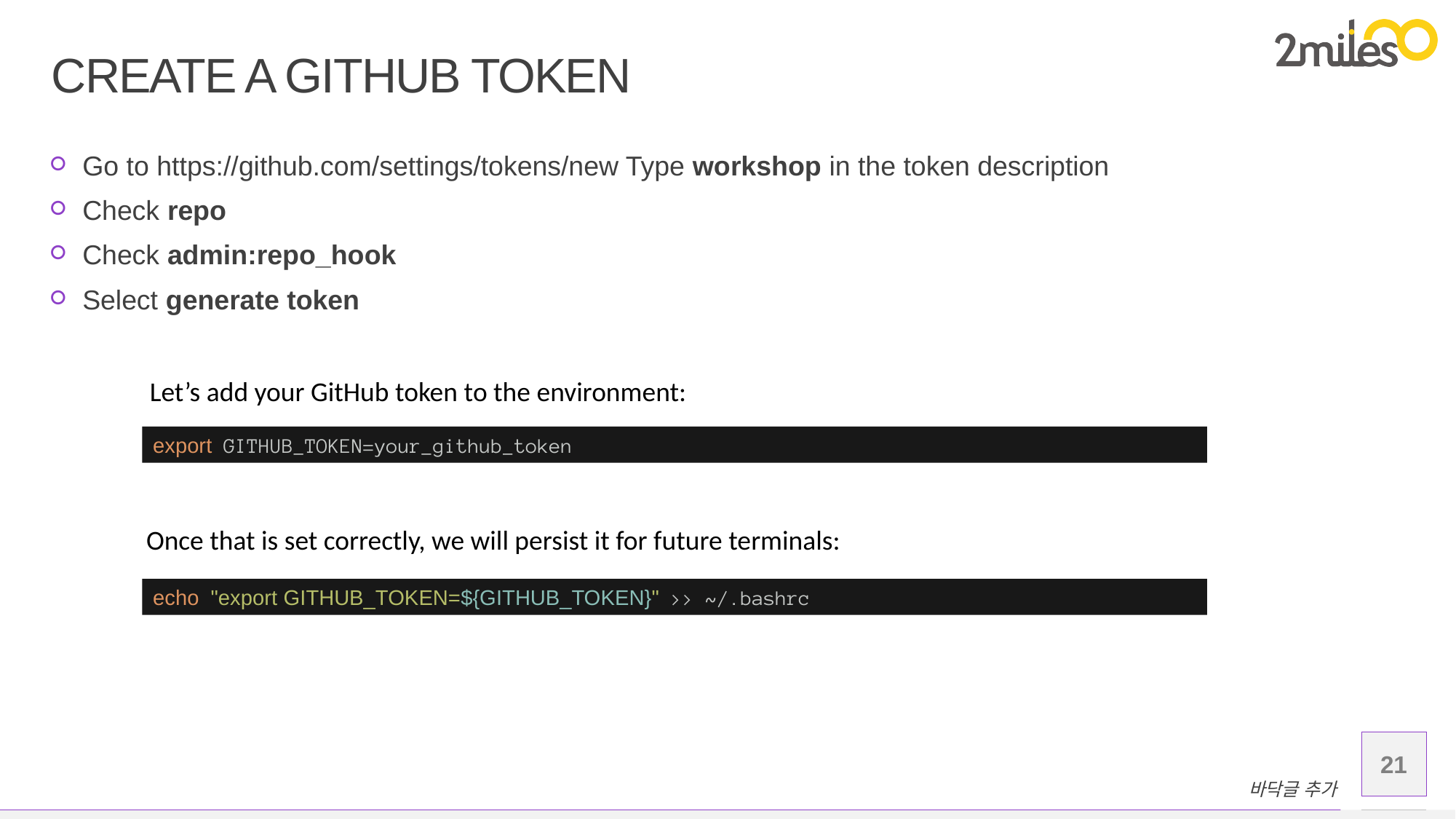

# Create a GitHub token
Go to https://github.com/settings/tokens/new Type workshop in the token description
Check repo
Check admin:repo_hook
Select generate token
Let’s add your GitHub token to the environment:
export GITHUB_TOKEN=your_github_token
Once that is set correctly, we will persist it for future terminals:
echo "export GITHUB_TOKEN=${GITHUB_TOKEN}" >> ~/.bashrc
21
바닥글 추가